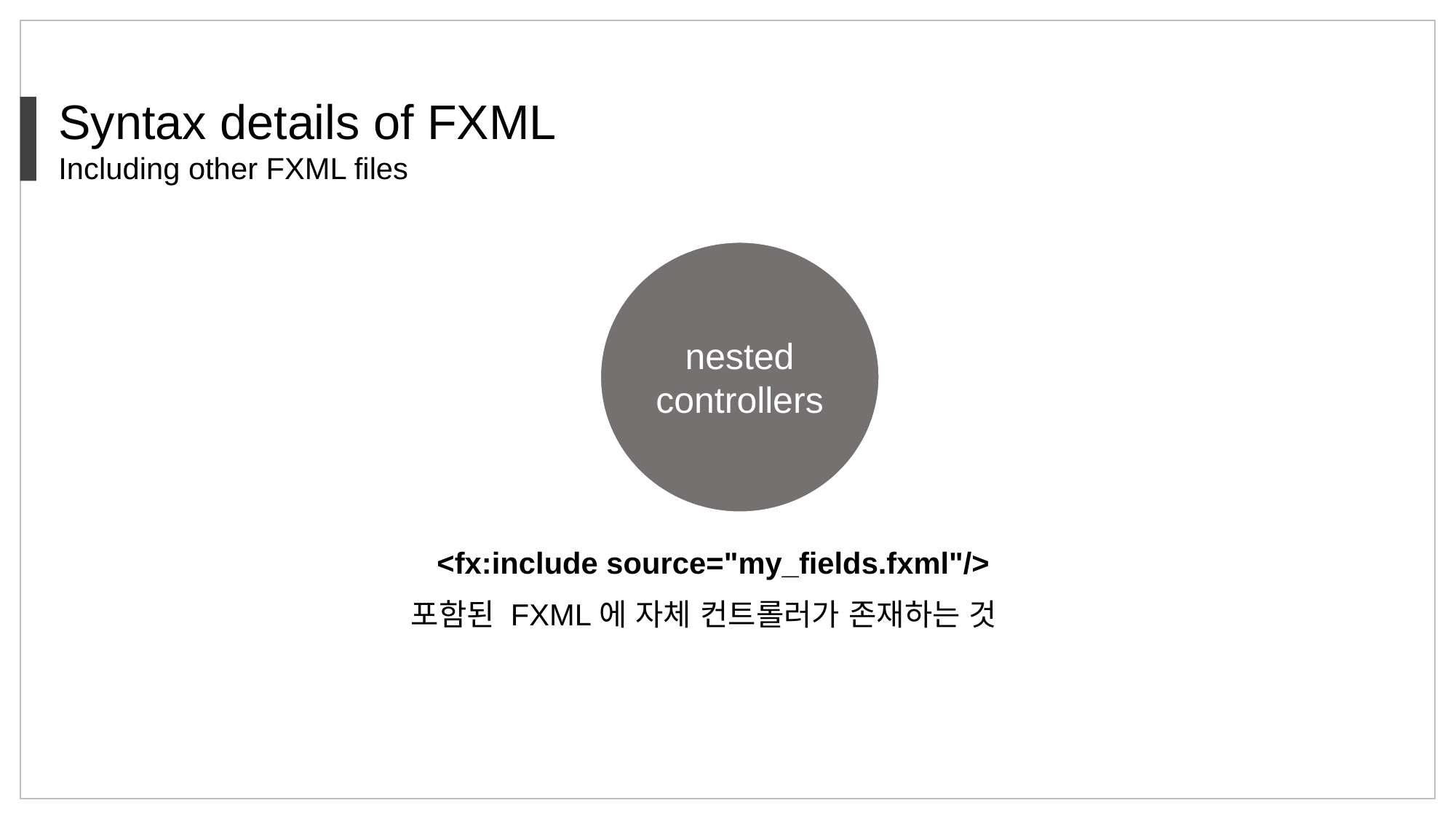

Syntax details of FXML
Including other FXML files

nested
controllers
<fx:include source="my_fields.fxml"/>
포함된 FXML에 자체 컨트롤러가 존재하는 것